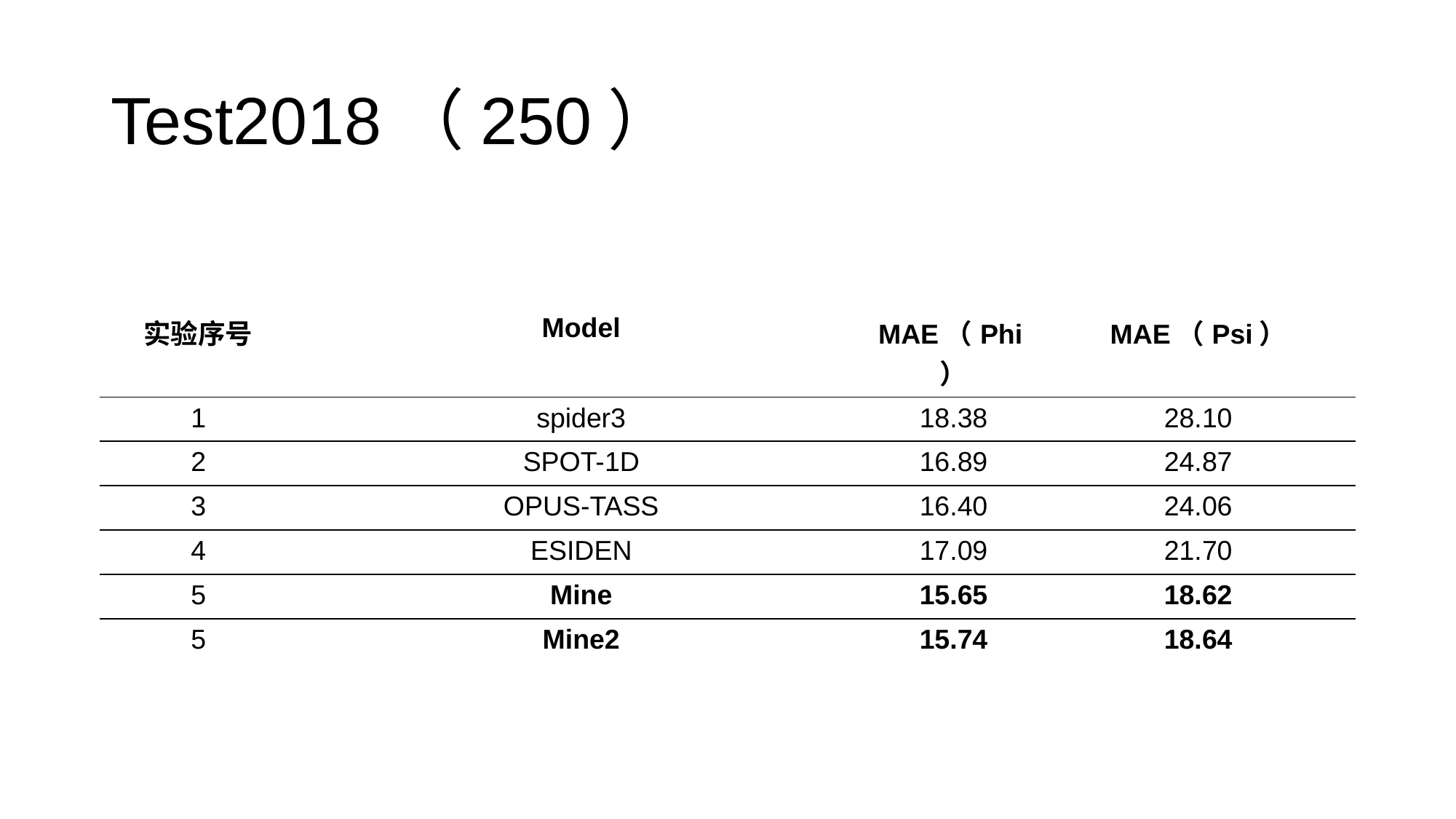

# Test2018（250）
| 实验序号 | Model | MAE（Phi） | MAE（Psi） |
| --- | --- | --- | --- |
| 1 | spider3 | 18.38 | 28.10 |
| 2 | SPOT-1D | 16.89 | 24.87 |
| 3 | OPUS-TASS | 16.40 | 24.06 |
| 4 | ESIDEN | 17.09 | 21.70 |
| 5 | Mine | 15.65 | 18.62 |
| 5 | Mine2 | 15.74 | 18.64 |